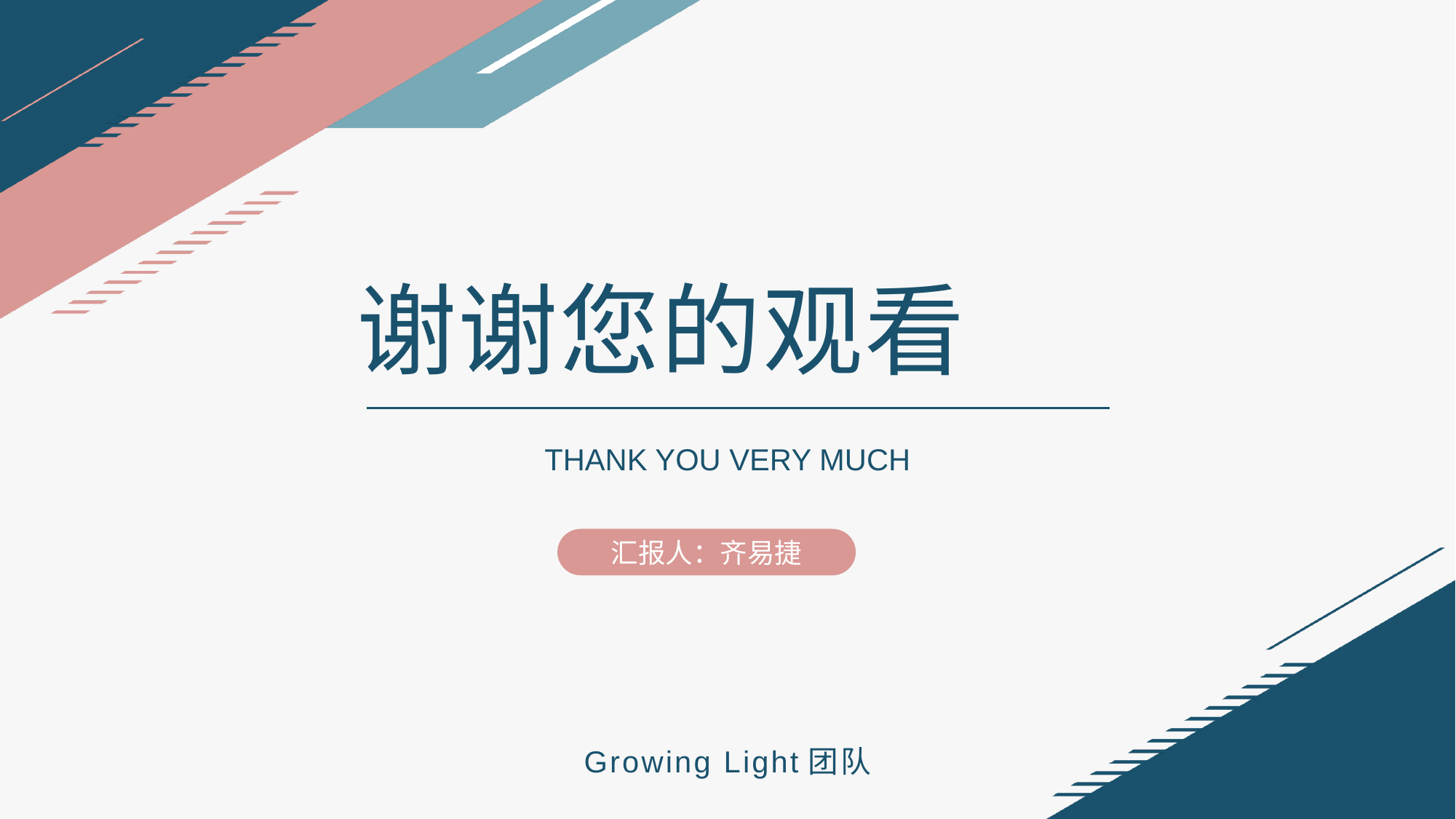

谢谢您的观看
THANK YOU VERY MUCH
汇报人：齐易捷
Growing Light团队